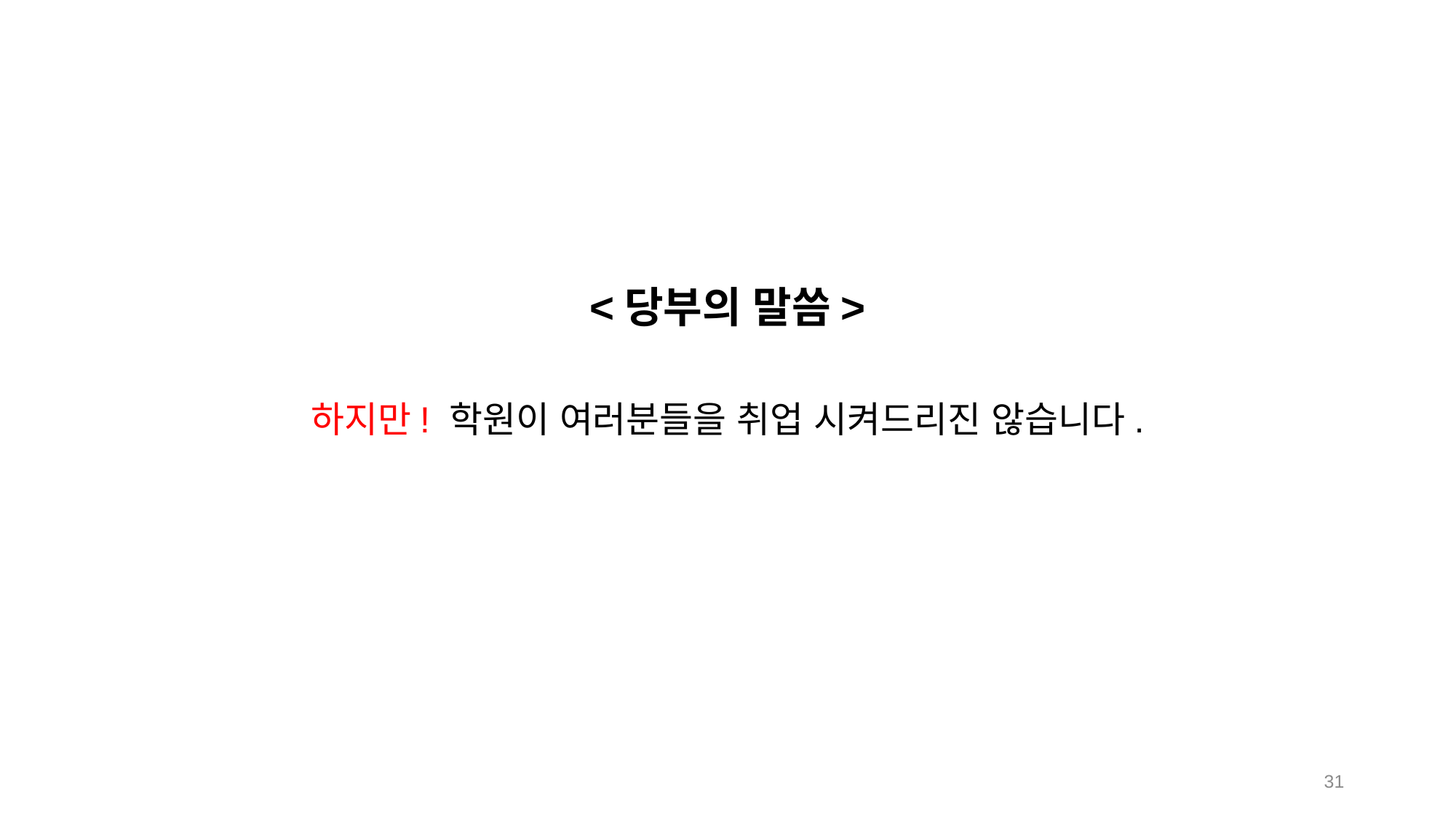

<당부의 말씀>
하지만! 학원이 여러분들을 취업 시켜드리진 않습니다.
31